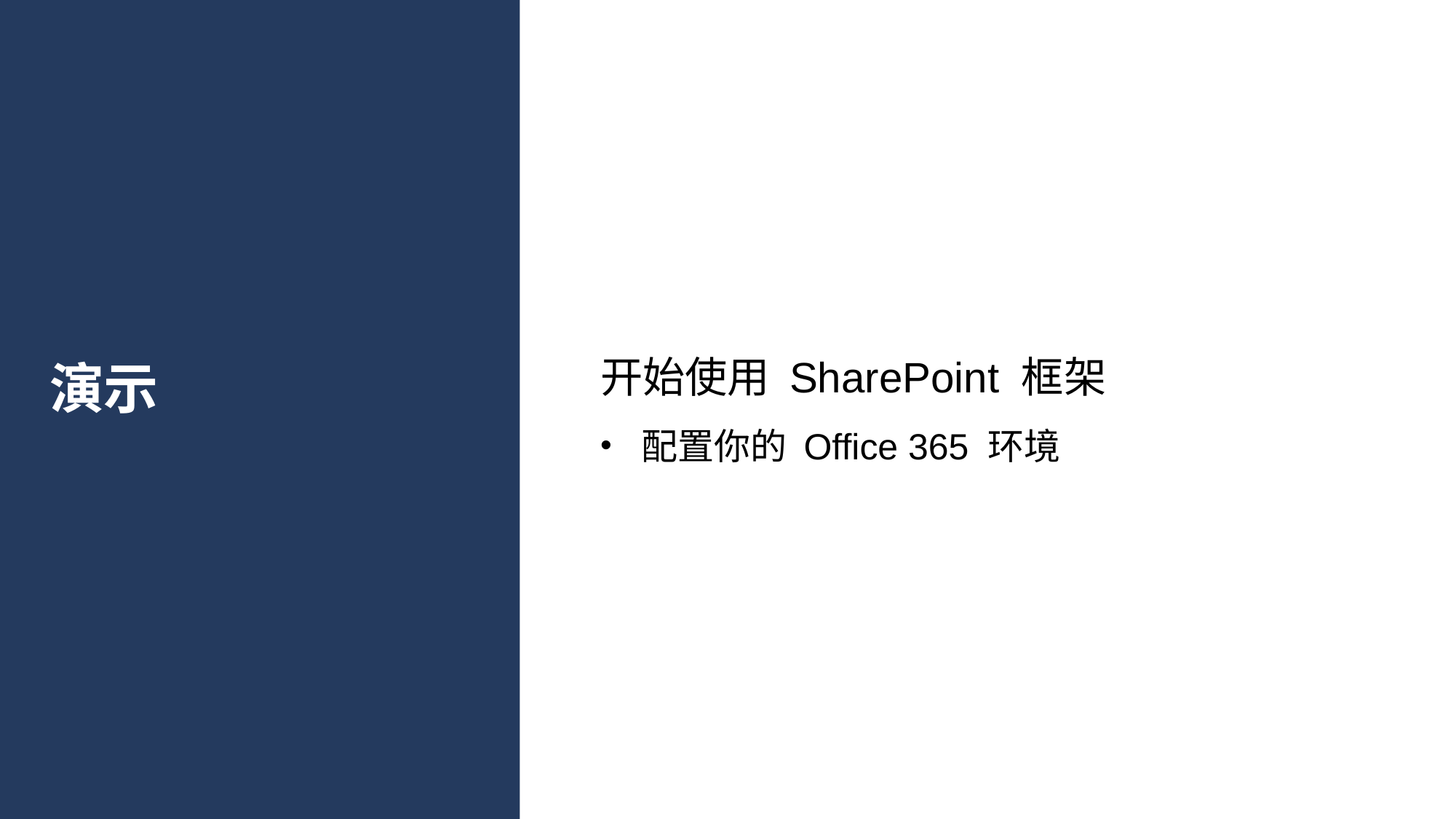

开始使用 SharePoint 框架
配置你的 Office 365 环境
# 演示